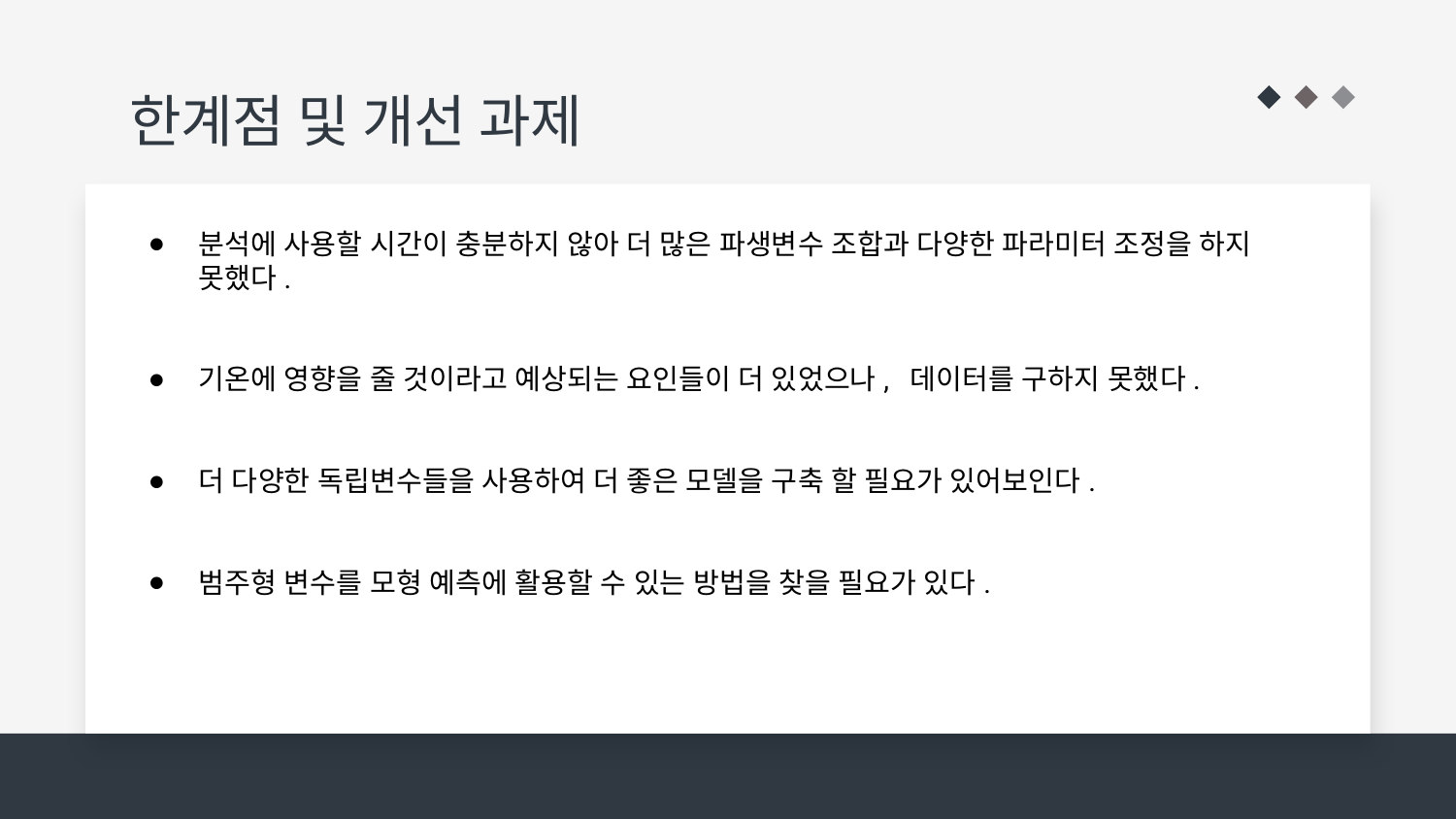

# 한계점 및 개선 과제

분석에 사용할 시간이 충분하지 않아 더 많은 파생변수 조합과 다양한 파라미터 조정을 하지 못했다.

기온에 영향을 줄 것이라고 예상되는 요인들이 더 있었으나,  데이터를 구하지 못했다.

더 다양한 독립변수들을 사용하여 더 좋은 모델을 구축 할 필요가 있어보인다.

범주형 변수를 모형 예측에 활용할 수 있는 방법을 찾을 필요가 있다.